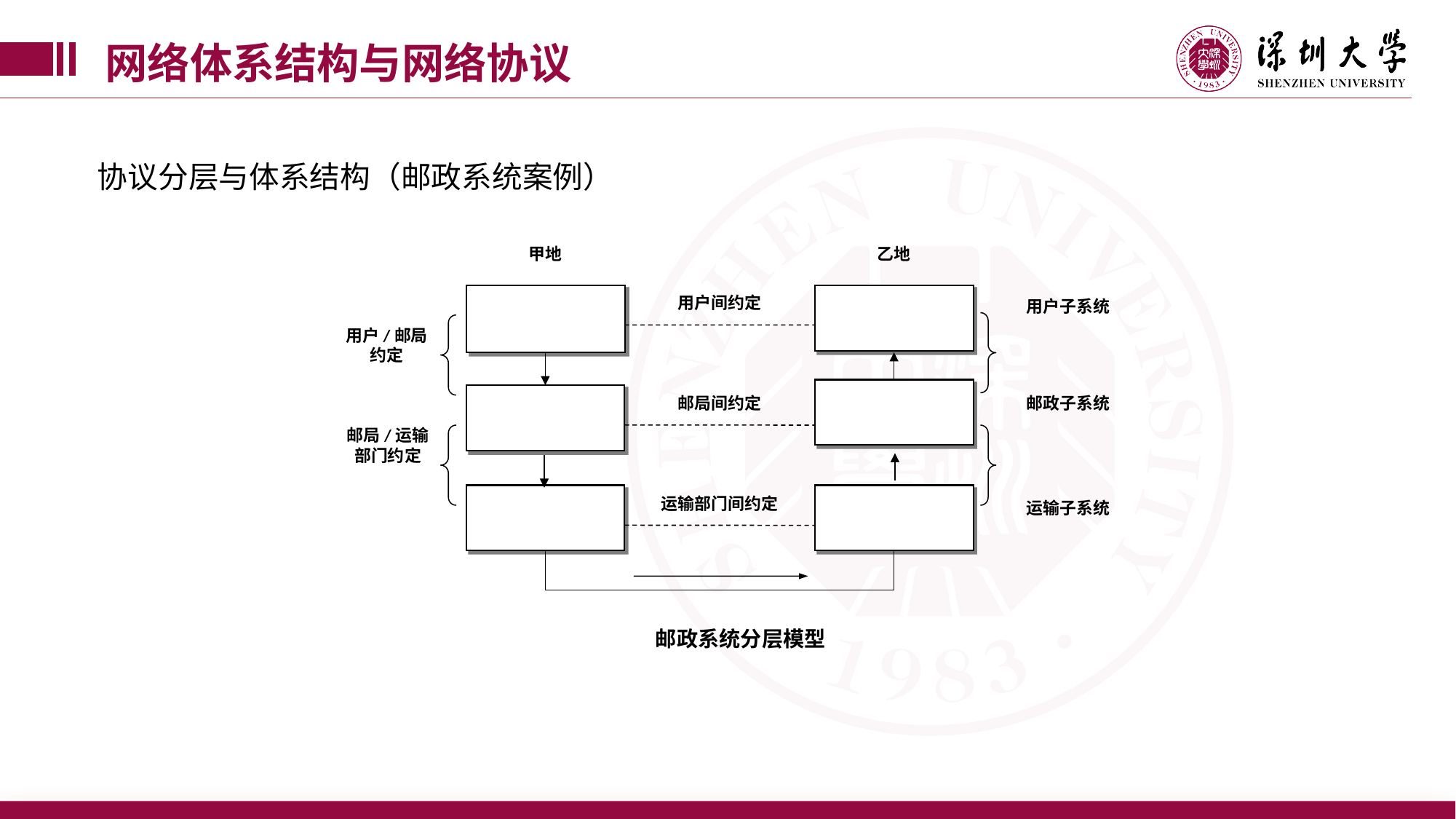

网络体系结构与网络协议

协议分层与体系结构（邮政系统案例）
甲地
乙地
用户
（写信人）
用户
（收信人）
用户间约定
用户子系统

用户/邮局
约定

邮政局
邮政局
邮局间约定
邮政子系统
邮局/运输
部门约定

运输部门
运输部门
运输部门间约定
运输子系统

 邮政系统分层模型